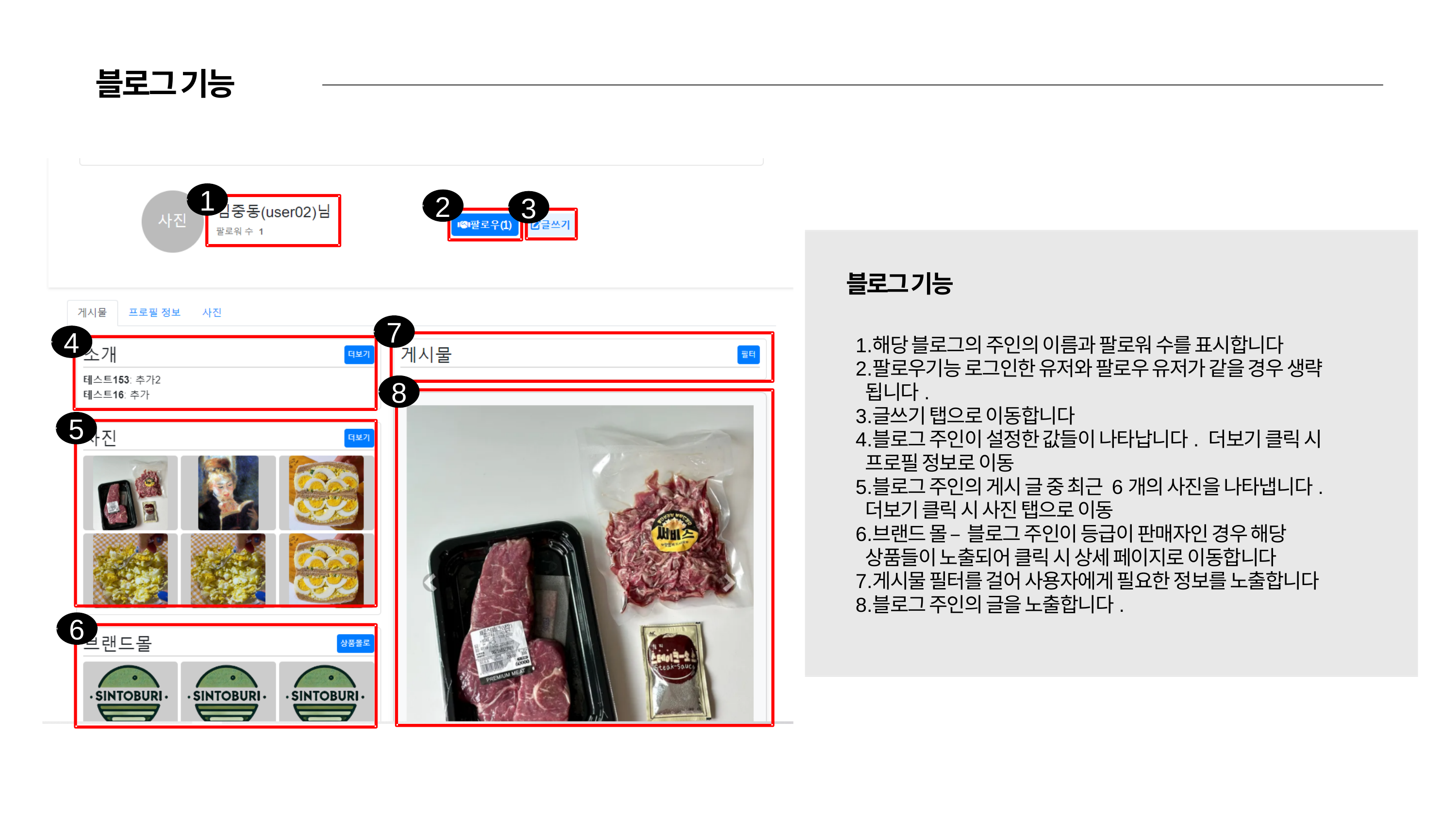

블로그 기능

1

2

3

블로그 기능

7

4

해당 블로그의 주인의 이름과 팔로워 수를 표시합니다
팔로우기능 로그인한 유저와 팔로우 유저가 같을 경우 생략 됩니다.
글쓰기 탭으로 이동합니다
블로그 주인이 설정한 값들이 나타납니다. 더보기 클릭 시 프로필 정보로 이동
블로그 주인의 게시 글 중 최근 6개의 사진을 나타냅니다.  더보기 클릭 시 사진 탭으로 이동
브랜드 몰 –  블로그 주인이 등급이 판매자인 경우 해당 상품들이 노출되어 클릭 시 상세 페이지로 이동합니다
게시물 필터를 걸어 사용자에게 필요한 정보를 노출합니다
블로그 주인의 글을 노출합니다.

8

5

6